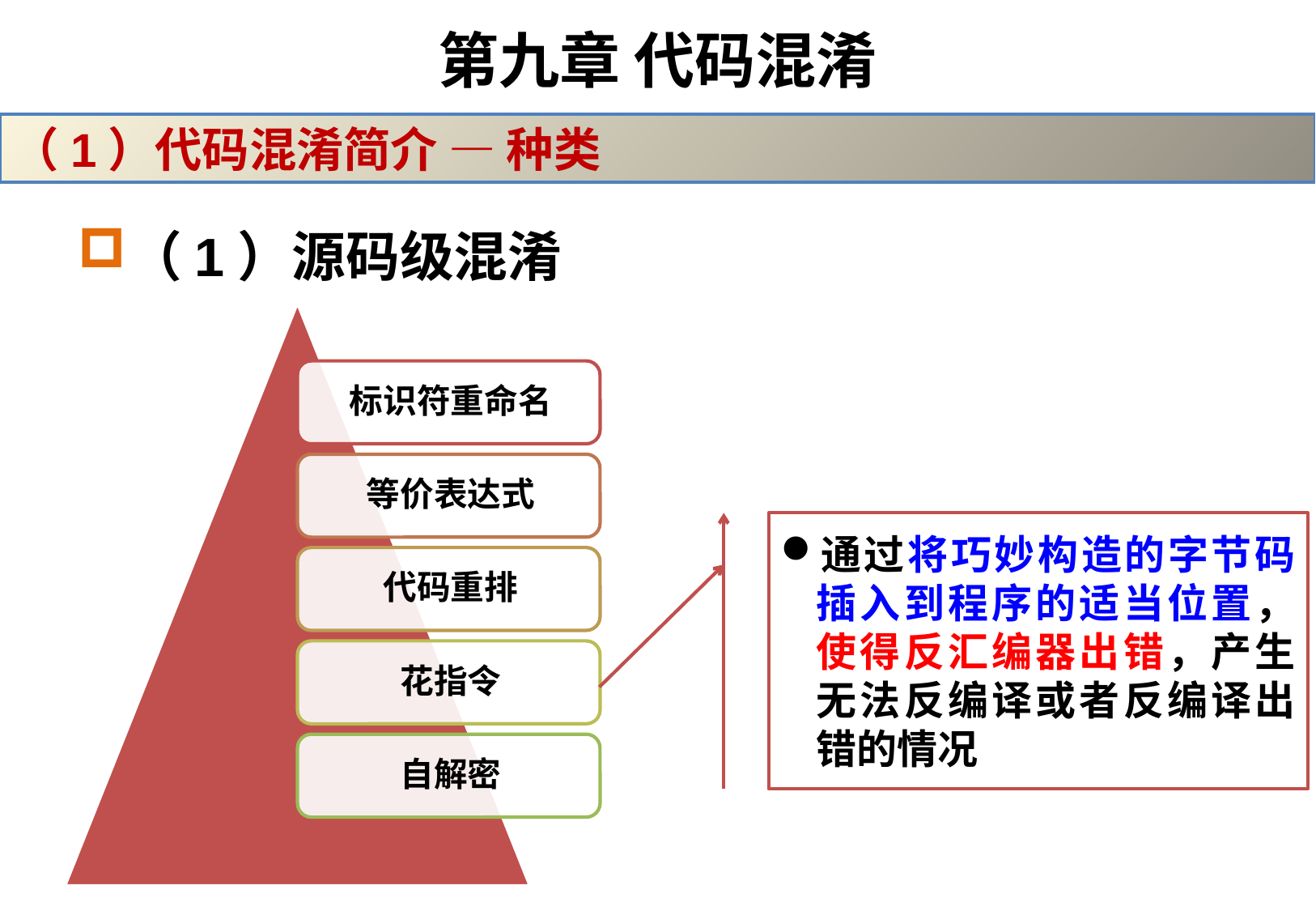

# 第九章 代码混淆
（1）代码混淆简介 — 种类
（1）源码级混淆
标识符重命名
等价表达式
代码重排
花指令
自解密
通过将巧妙构造的字节码插入到程序的适当位置，使得反汇编器出错，产生无法反编译或者反编译出错的情况